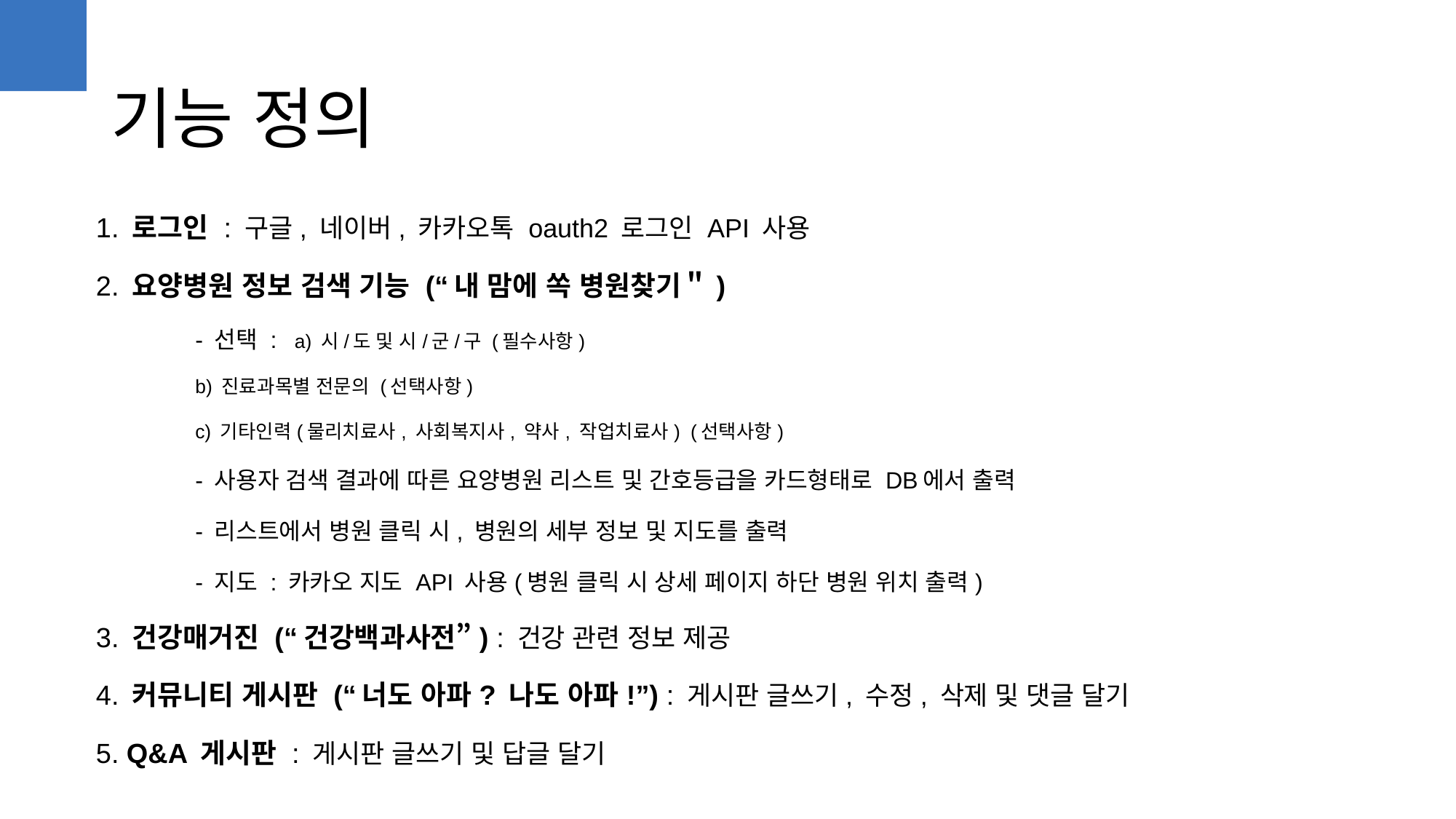

기능 정의
1. 로그인 : 구글, 네이버, 카카오톡 oauth2 로그인 API 사용
2. 요양병원 정보 검색 기능 (“내 맘에 쏙 병원찾기＂)
	- 선택 : 	a) 시/도 및 시/군/구 (필수사항)
		b) 진료과목별 전문의 (선택사항)
		c) 기타인력(물리치료사, 사회복지사, 약사, 작업치료사)  (선택사항)
	- 사용자 검색 결과에 따른 요양병원 리스트 및 간호등급을 카드형태로 DB에서 출력
	- 리스트에서 병원 클릭 시, 병원의 세부 정보 및 지도를 출력
	- 지도 : 카카오 지도 API 사용(병원 클릭 시 상세 페이지 하단 병원 위치 출력)
3. 건강매거진 (“건강백과사전”) : 건강 관련 정보 제공
4. 커뮤니티 게시판 (“너도 아파? 나도 아파!”) : 게시판 글쓰기, 수정, 삭제 및 댓글 달기
5. Q&A 게시판 : 게시판 글쓰기 및 답글 달기